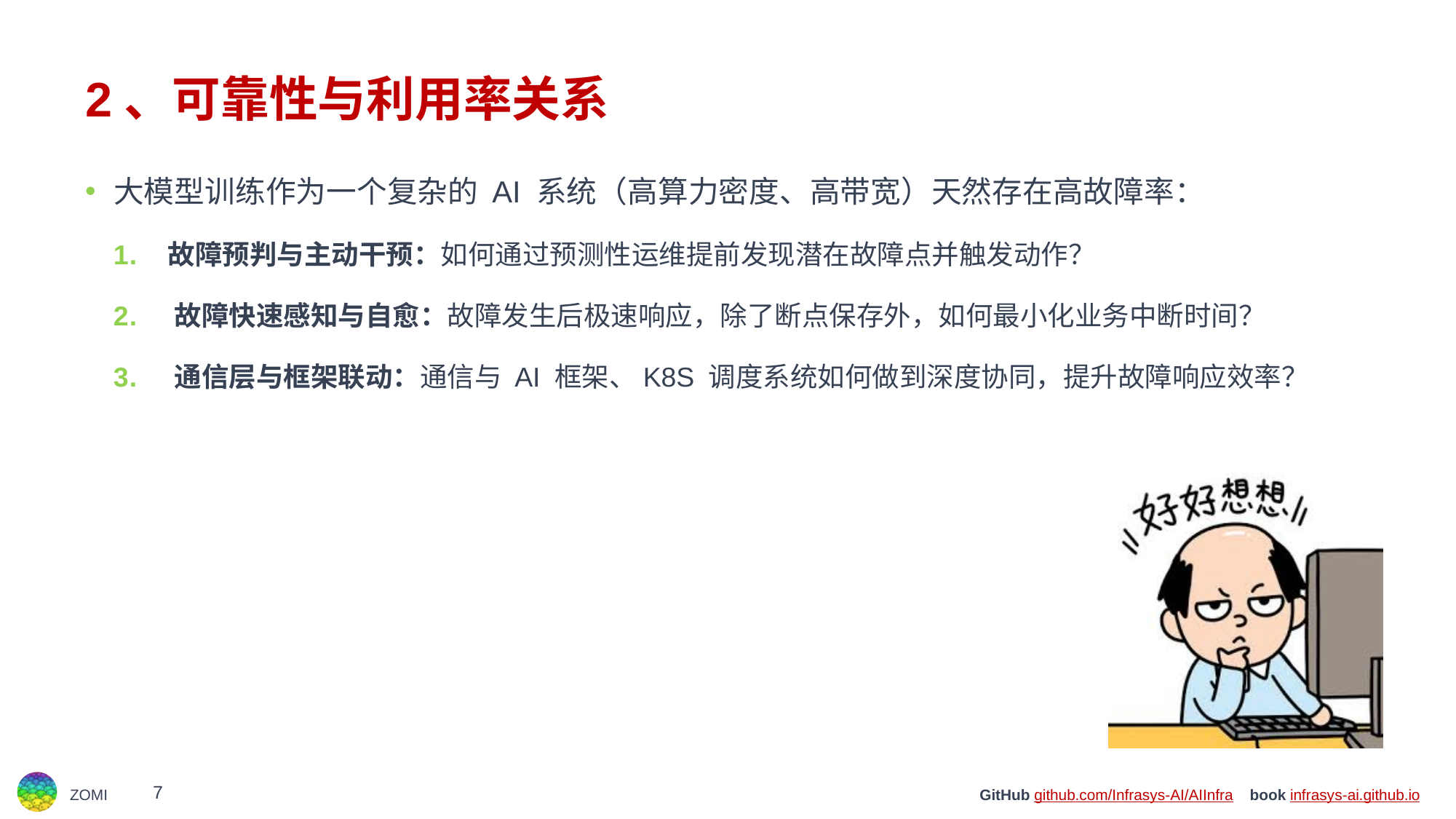

# 2、可靠性与利用率关系
大模型训练作为一个复杂的 AI 系统（高算力密度、高带宽）天然存在高故障率：
故障预判与主动干预​​：如何通过预测性运维提前发现潜在故障点并触发动作？
​​故障快速感知与自愈​​：故障发生后极速响应，除了断点保存外，如何最小化业务中断时间？
​​通信层与框架联动​​：通信与 AI 框架、K8S 调度系统如何做到深度协同，提升故障响应效率？